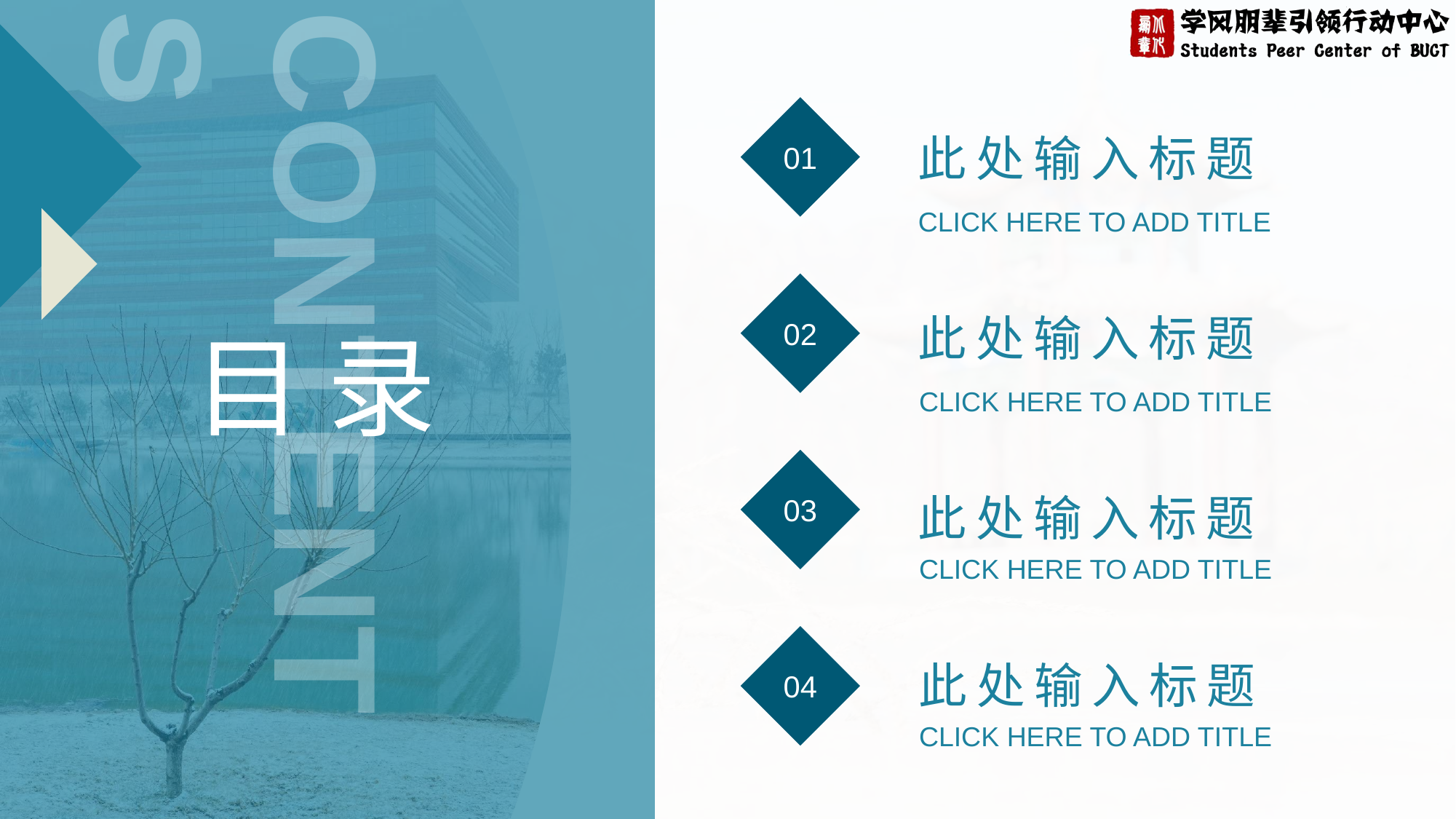

CONTENTS

01
此处输入标题

02
03
04
CLICK HERE TO ADD TITLE

此处输入标题

CLICK HERE TO ADD TITLE

此处输入标题

CLICK HERE TO ADD TITLE

此处输入标题

CLICK HERE TO ADD TITLE

目录